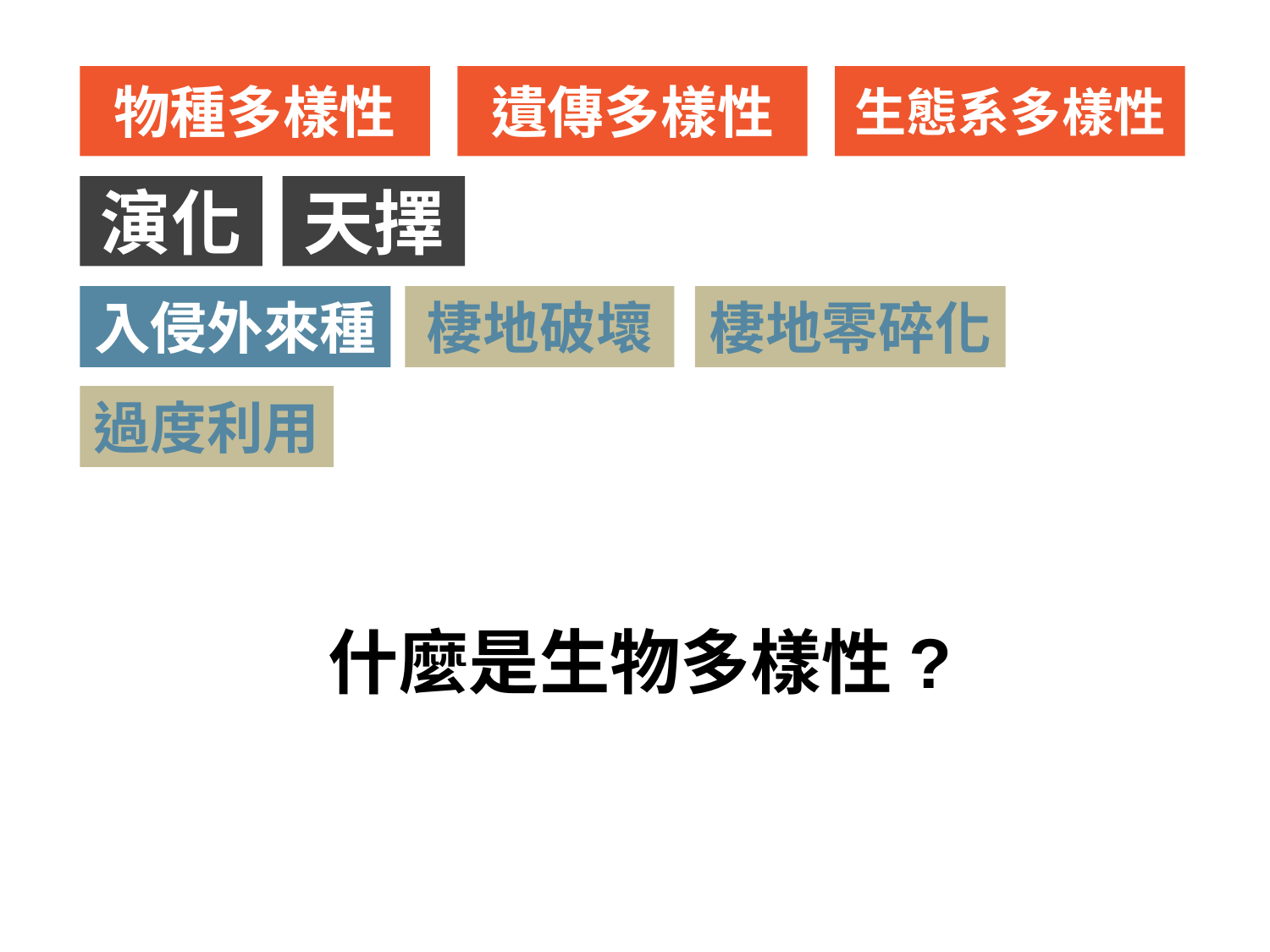

物種多樣性
遺傳多樣性
生態系多樣性
演化
天擇
入侵外來種
棲地破壞
棲地零碎化
過度利用

# 什麼是生物多樣性?